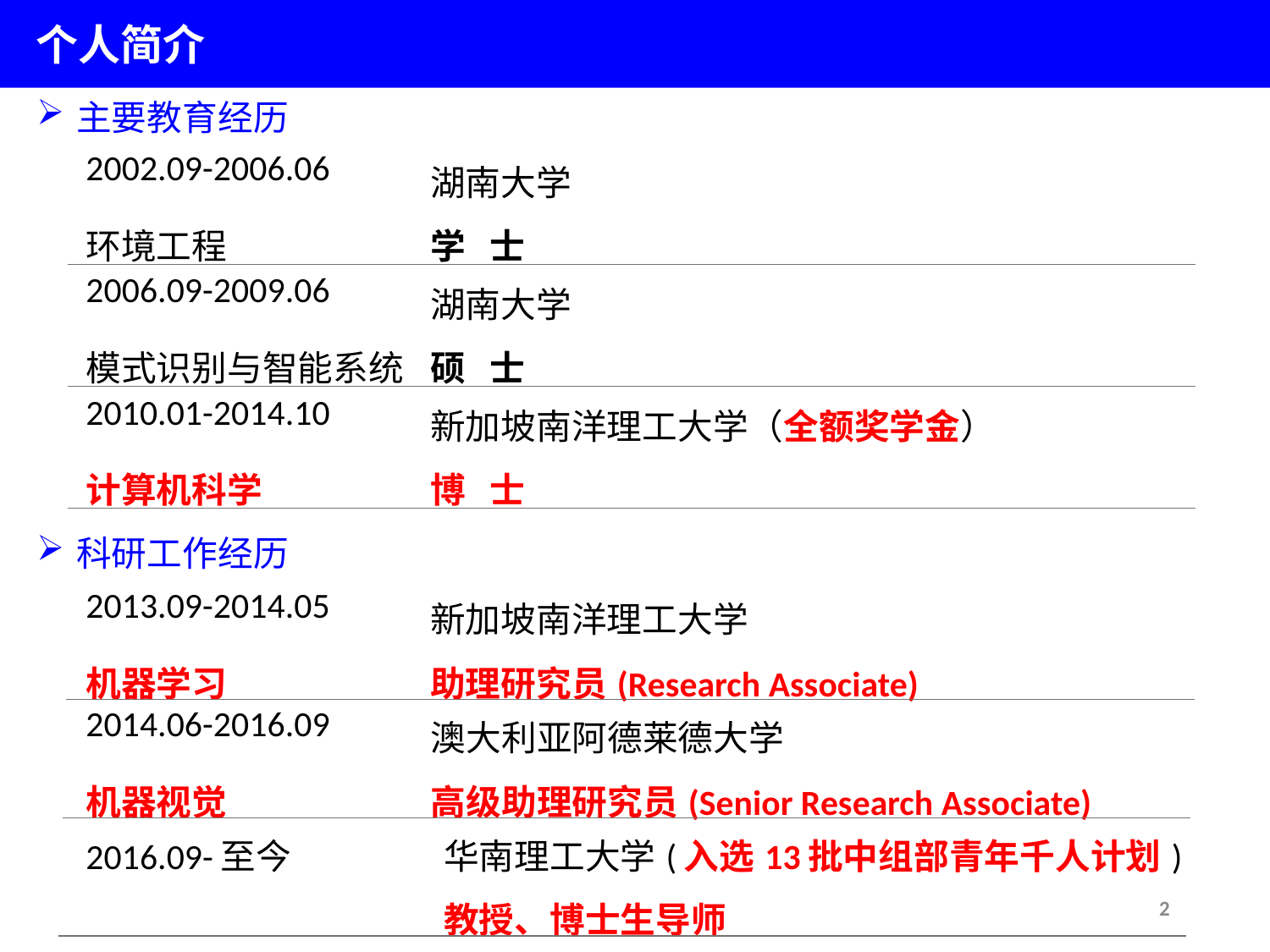

个人简介
主要教育经历
| 2002.09-2006.06 | 湖南大学 |
| --- | --- |
| 环境工程 | 学 士 |
| 2006.09-2009.06 | 湖南大学 |
| --- | --- |
| 模式识别与智能系统 | 硕 士 |
| 2010.01-2014.10 | 新加坡南洋理工大学（全额奖学金） |
| --- | --- |
| 计算机科学 | 博 士 |
科研工作经历
| 2013.09-2014.05 | 新加坡南洋理工大学 |
| --- | --- |
| 机器学习 | 助理研究员(Research Associate) |
| 2014.06-2016.09 | 澳大利亚阿德莱德大学 |
| --- | --- |
| 机器视觉 | 高级助理研究员(Senior Research Associate) |
| 2016.09-至今 | 华南理工大学(入选13批中组部青年千人计划) |
| --- | --- |
|  | 教授、博士生导师 |
2